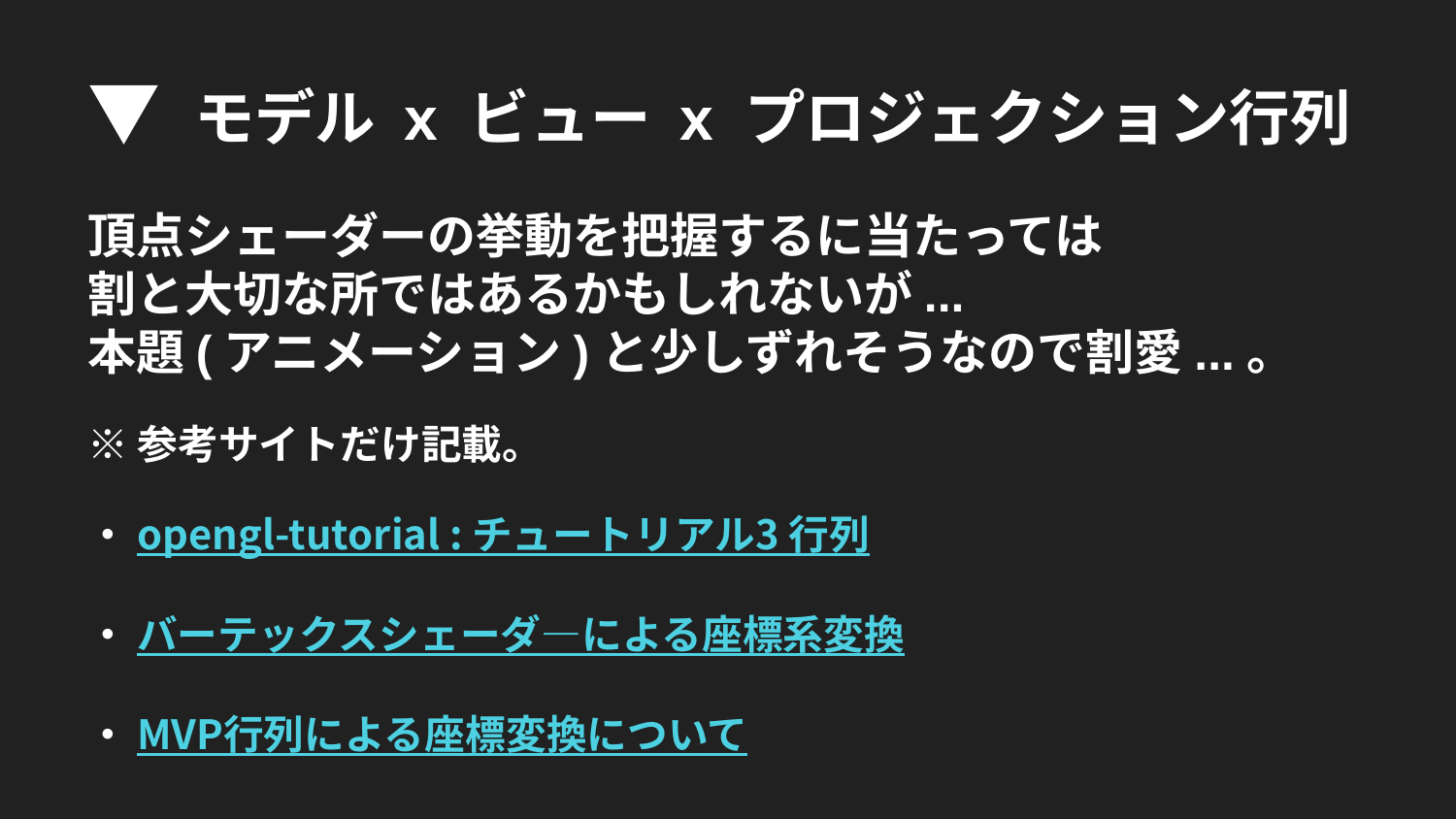

▼ モデル x ビュー x プロジェクション行列
頂点シェーダーの挙動を把握するに当たっては
割と大切な所ではあるかもしれないが...
本題(アニメーション)と少しずれそうなので割愛...。

※参考サイトだけ記載。
・ opengl-tutorial : チュートリアル3 行列
・ バーテックスシェーダ―による座標系変換
・ MVP行列による座標変換について